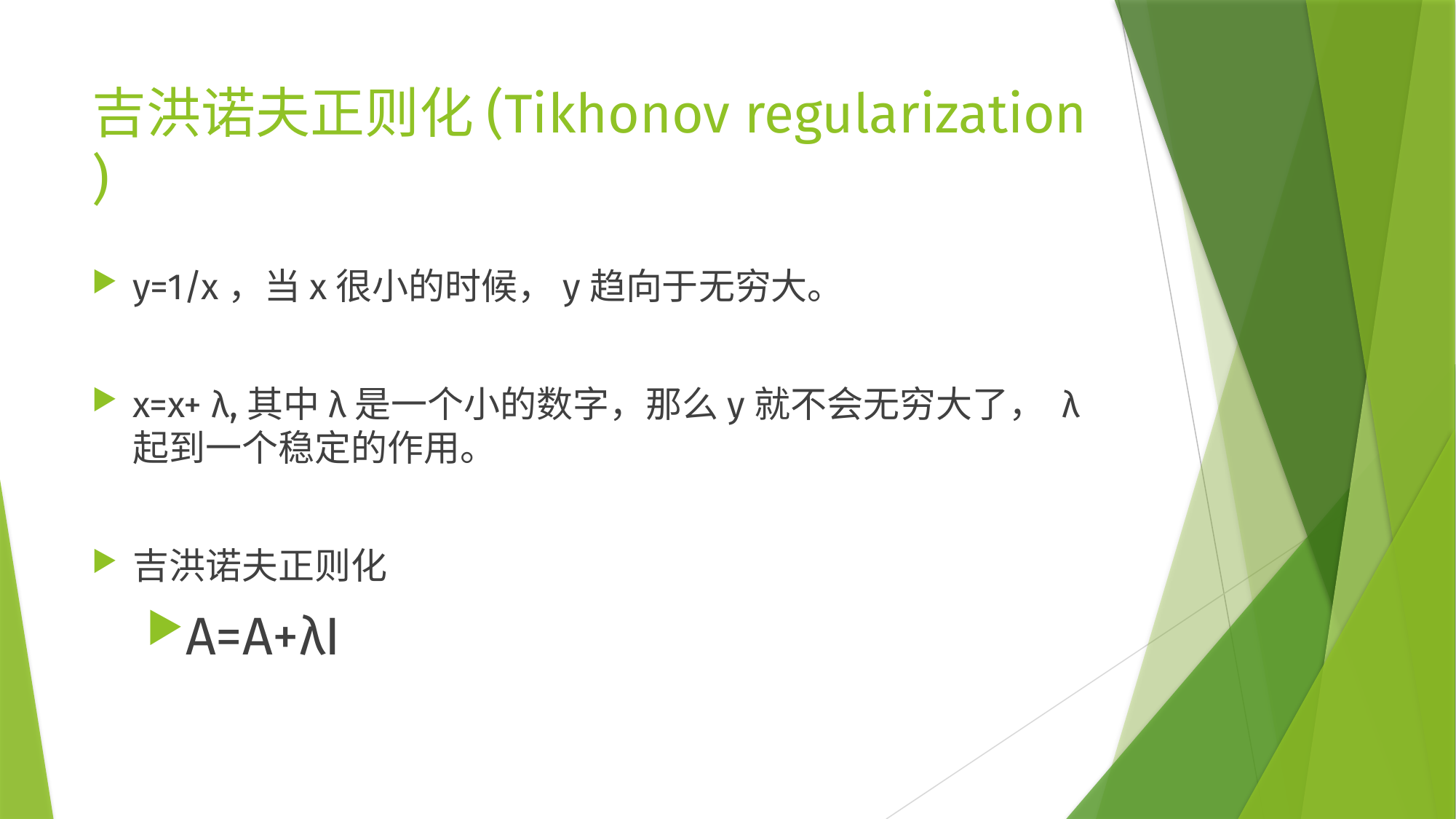

# 吉洪诺夫正则化(Tikhonov regularization )
y=1/x，当x很小的时候，y趋向于无穷大。

x=x+ λ,其中λ是一个小的数字，那么y就不会无穷大了， λ起到一个稳定的作用。

吉洪诺夫正则化
A=A+λI